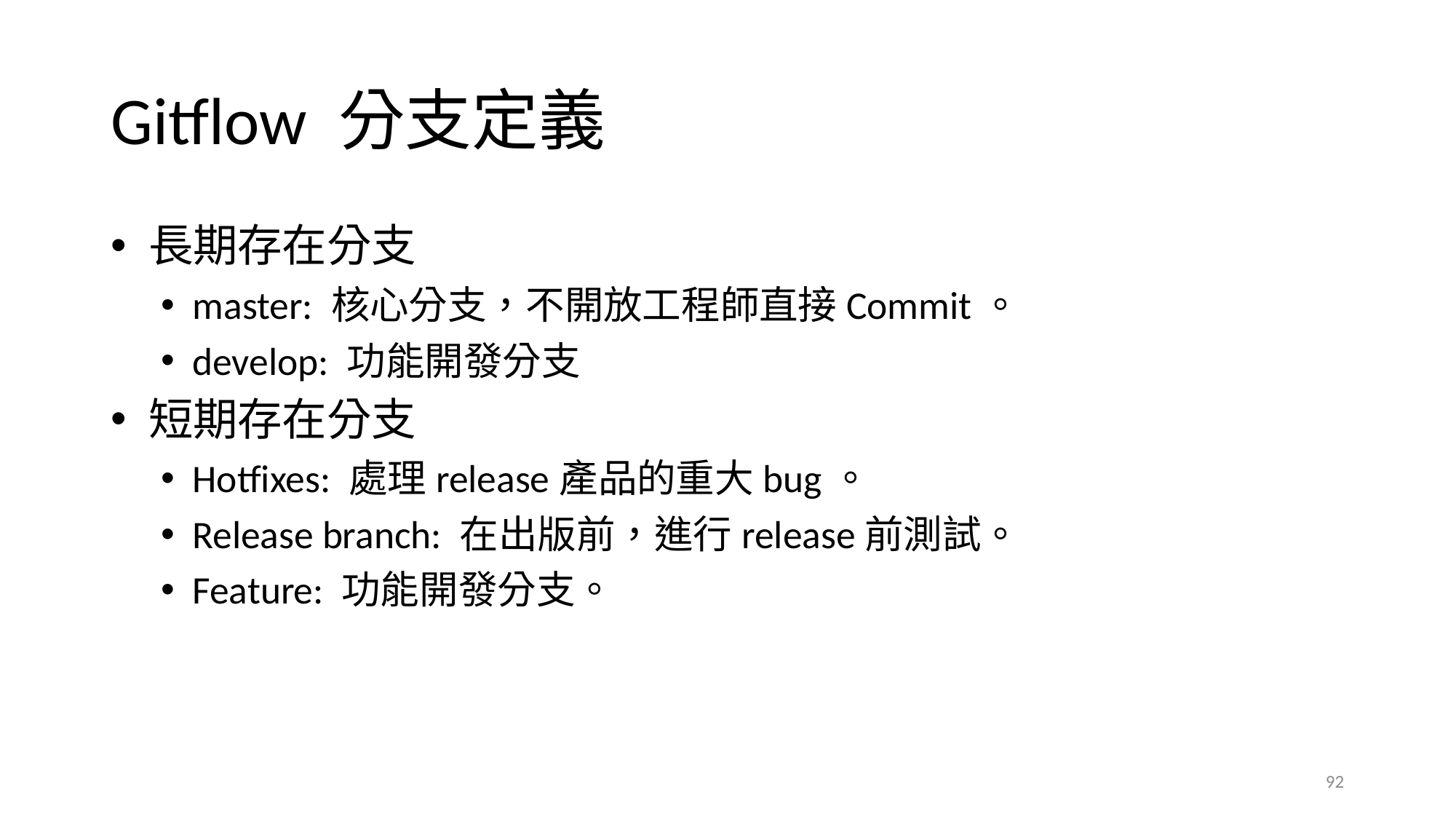

92
# Gitflow 分支定義
2021/4/21
長期存在分支
master: 核心分支，不開放工程師直接Commit。
develop: 功能開發分支
短期存在分支
Hotfixes: 處理release產品的重大bug。
Release branch: 在出版前，進行release前測試。
Feature: 功能開發分支。